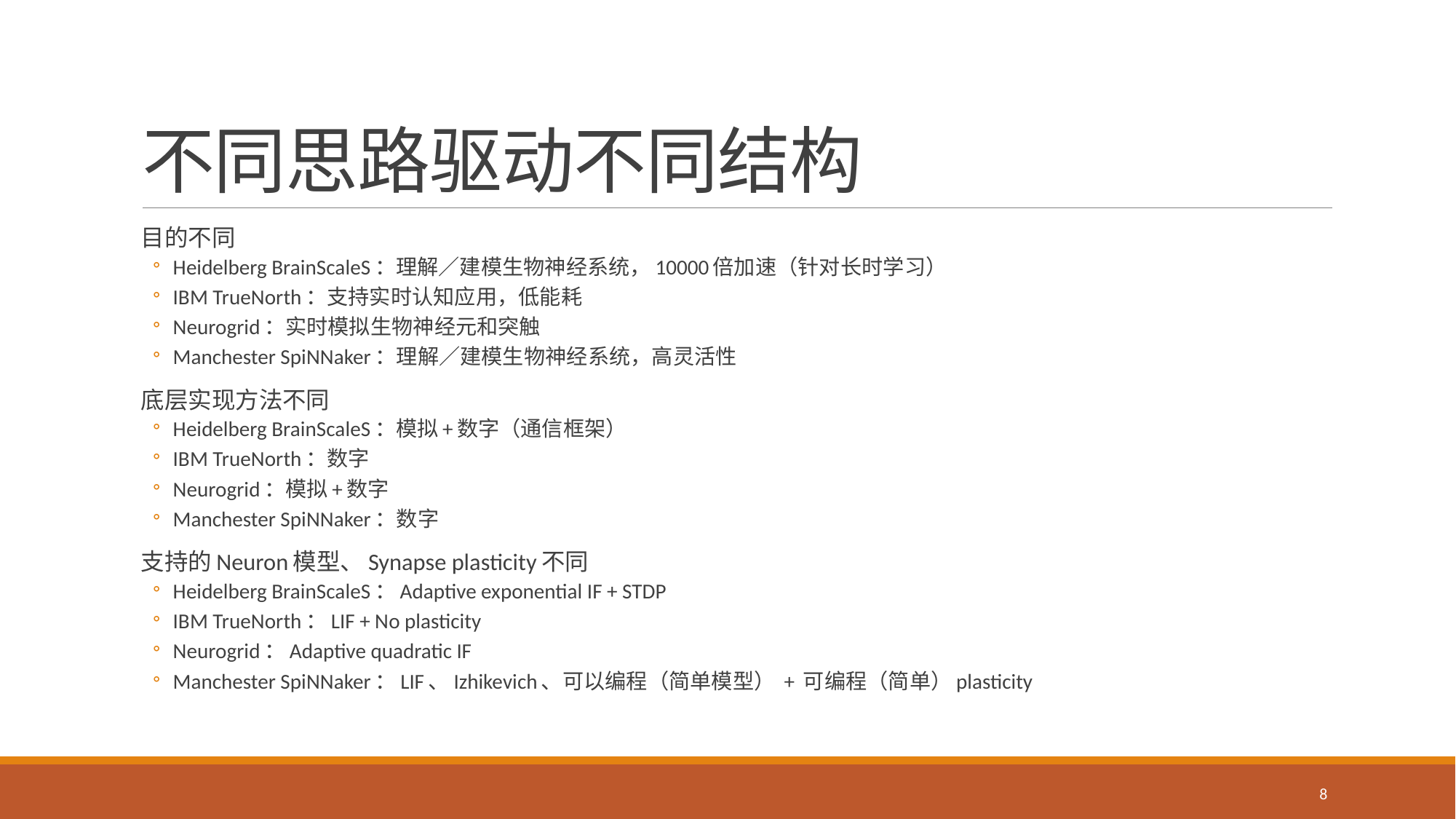

# 不同思路驱动不同结构
目的不同
Heidelberg BrainScaleS：理解／建模生物神经系统，10000倍加速（针对长时学习）
IBM TrueNorth：支持实时认知应用，低能耗
Neurogrid：实时模拟生物神经元和突触
Manchester SpiNNaker：理解／建模生物神经系统，高灵活性
底层实现方法不同
Heidelberg BrainScaleS：模拟+数字（通信框架）
IBM TrueNorth：数字
Neurogrid：模拟+数字
Manchester SpiNNaker：数字
支持的Neuron模型、Synapse plasticity不同
Heidelberg BrainScaleS：Adaptive exponential IF + STDP
IBM TrueNorth：LIF + No plasticity
Neurogrid：Adaptive quadratic IF
Manchester SpiNNaker：LIF、Izhikevich、可以编程（简单模型） + 可编程（简单）plasticity
8